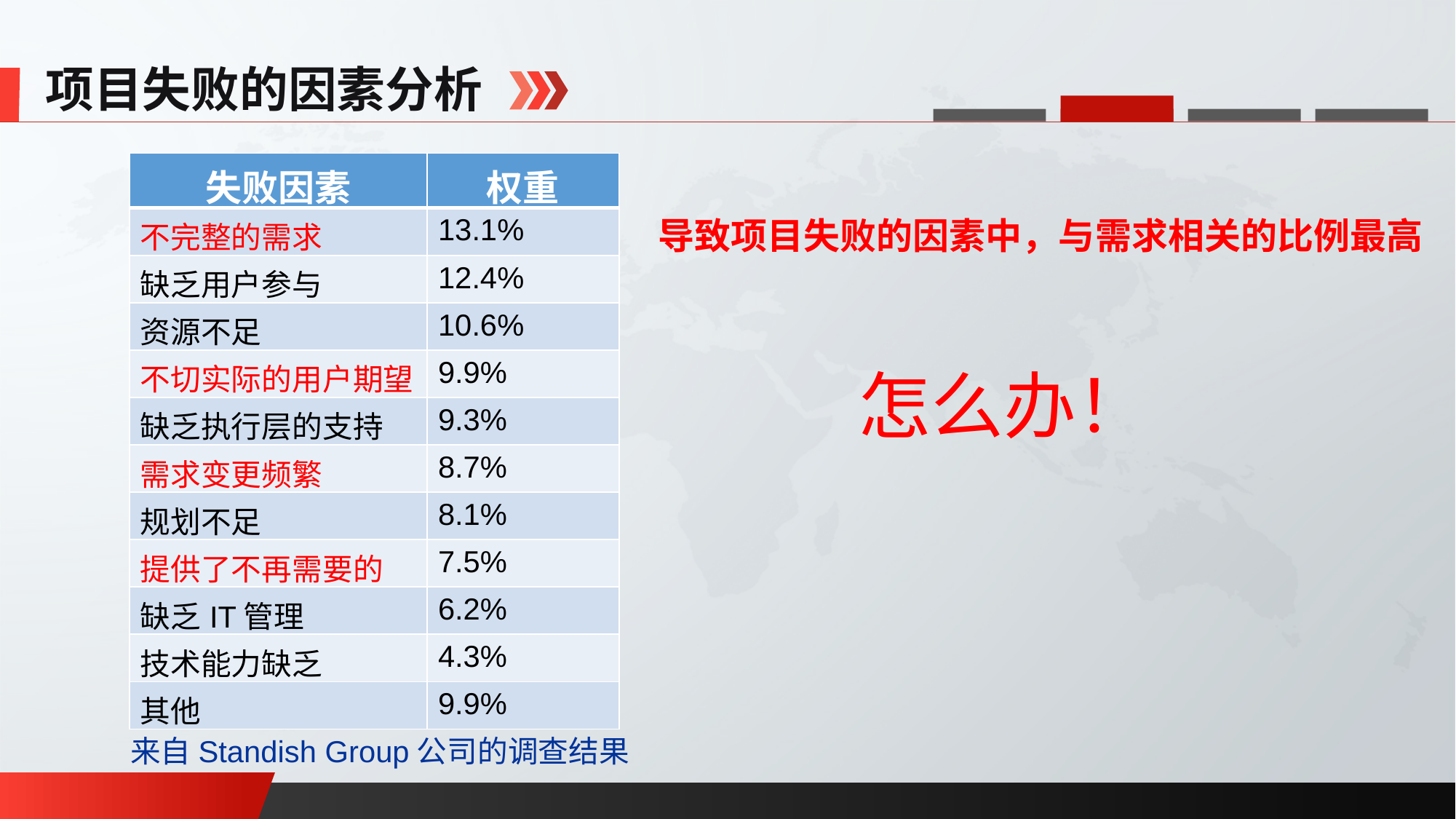

项目失败的因素分析

| 失败因素 | 权重 |
| --- | --- |
| 不完整的需求 | 13.1% |
| 缺乏用户参与 | 12.4% |
| 资源不足 | 10.6% |
| 不切实际的用户期望 | 9.9% |
| 缺乏执行层的支持 | 9.3% |
| 需求变更频繁 | 8.7% |
| 规划不足 | 8.1% |
| 提供了不再需要的 | 7.5% |
| 缺乏IT管理 | 6.2% |
| 技术能力缺乏 | 4.3% |
| 其他 | 9.9% |
导致项目失败的因素中，与需求相关的比例最高
怎么办！
来自Standish Group公司的调查结果